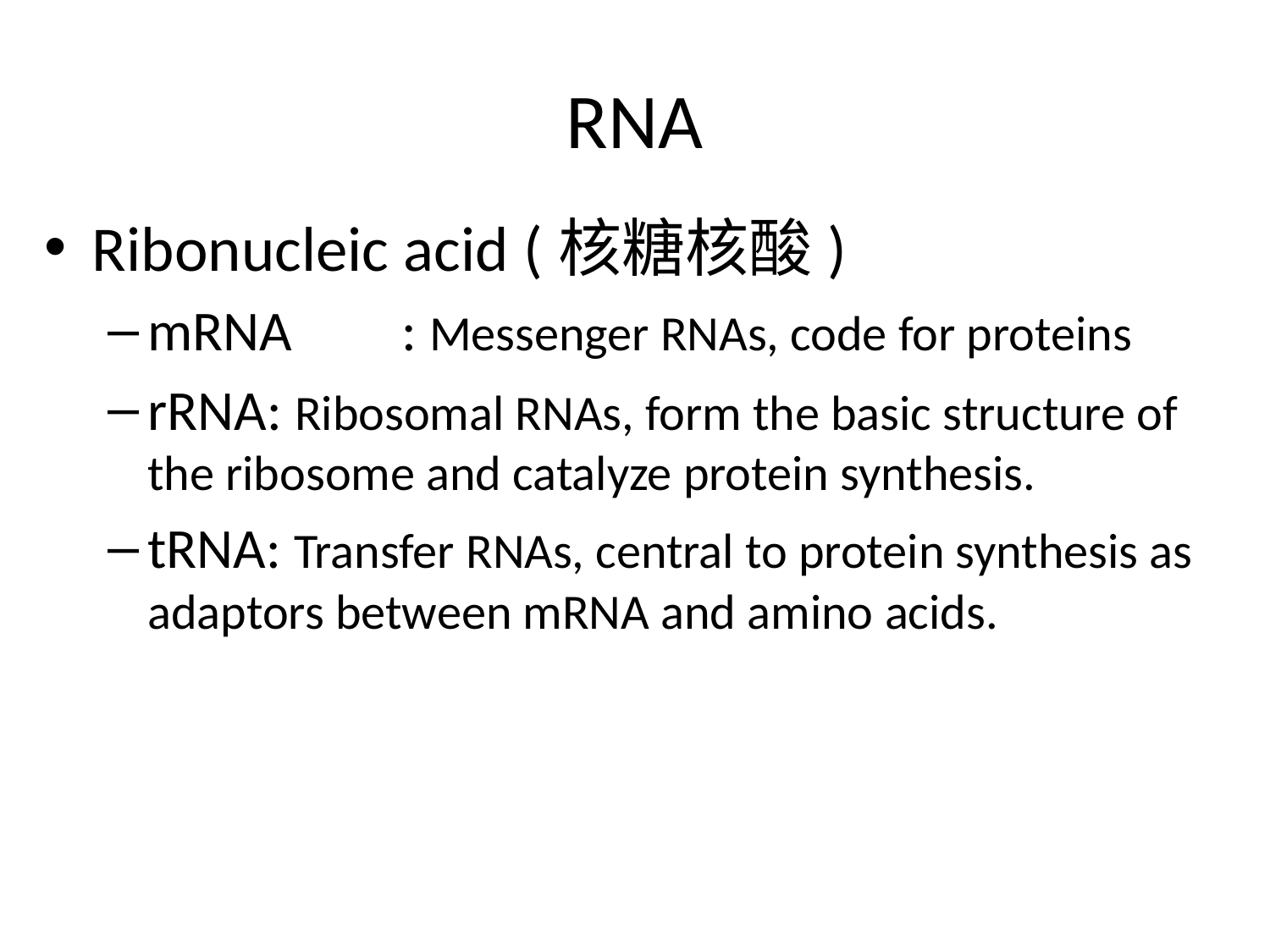

# RNA
Ribonucleic acid (核糖核酸)
mRNA	: Messenger RNAs, code for proteins
rRNA: Ribosomal RNAs, form the basic structure of the ribosome and catalyze protein synthesis.
tRNA: Transfer RNAs, central to protein synthesis as adaptors between mRNA and amino acids.